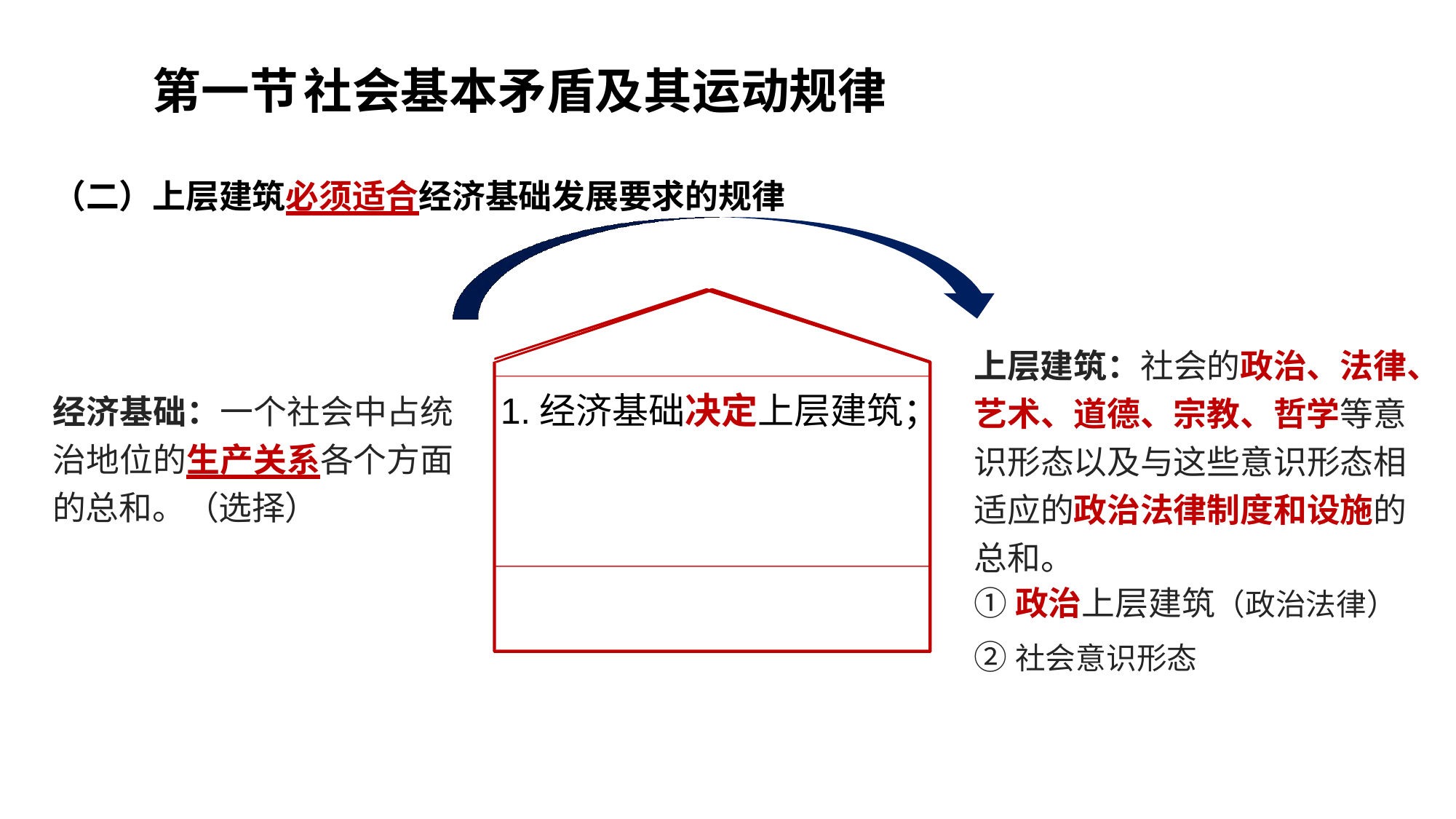

第一节	社会基本矛盾及其运动规律
（二）上层建筑必须适合经济基础发展要求的规律

上层建筑：社会的政治、法律、 艺术、道德、宗教、哲学等意 识形态以及与这些意识形态相 适应的政治法律制度和设施的 总和。

经济基础：一个社会中占统 治地位的生产关系各个方面 的总和。（选择）

1.经济基础决定上层建筑；
①政治上层建筑（政治法律）
②社会意识形态